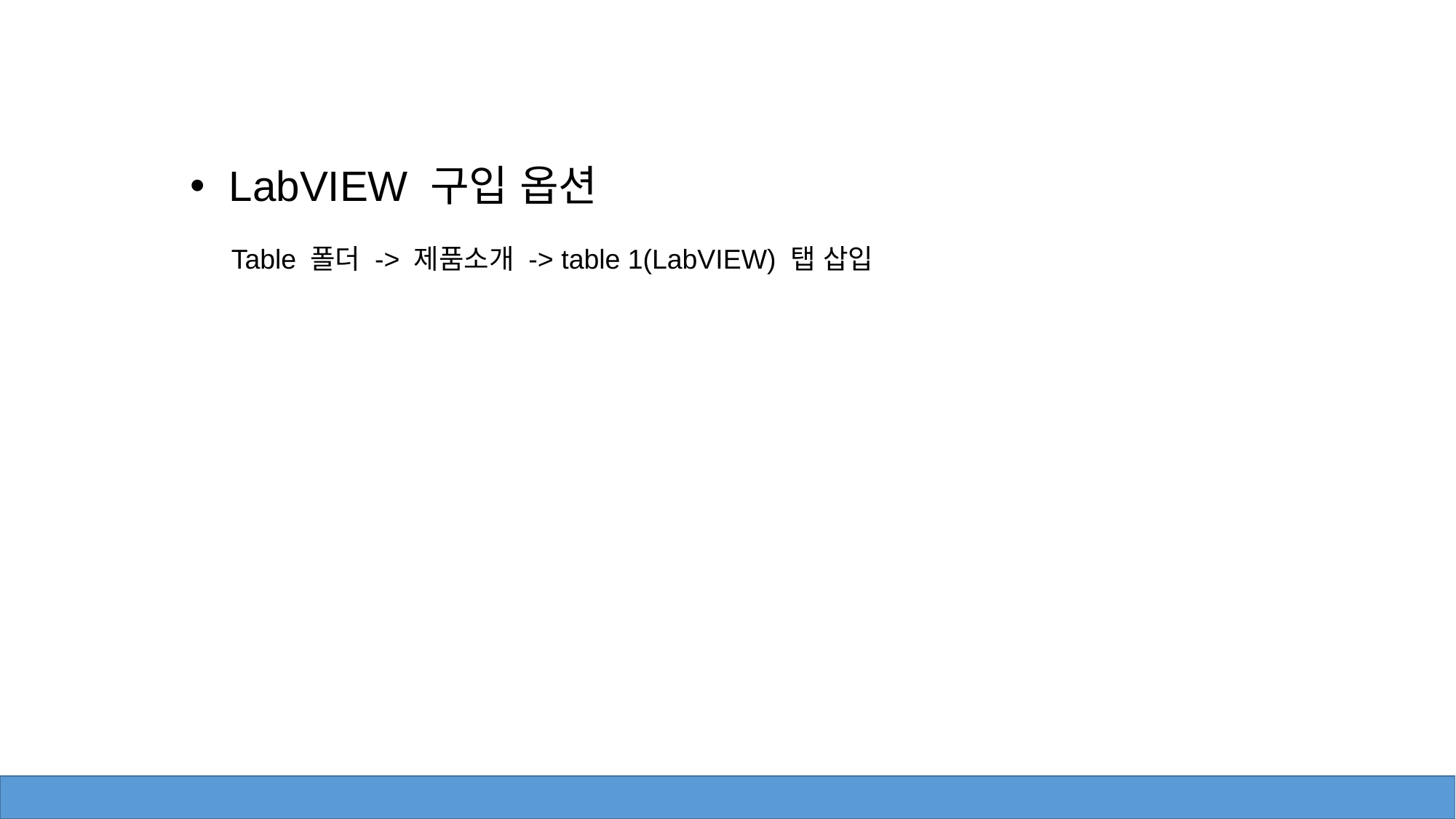

LabVIEW 구입 옵션

Table 폴더 -> 제품소개 -> table 1(LabVIEW) 탭 삽입